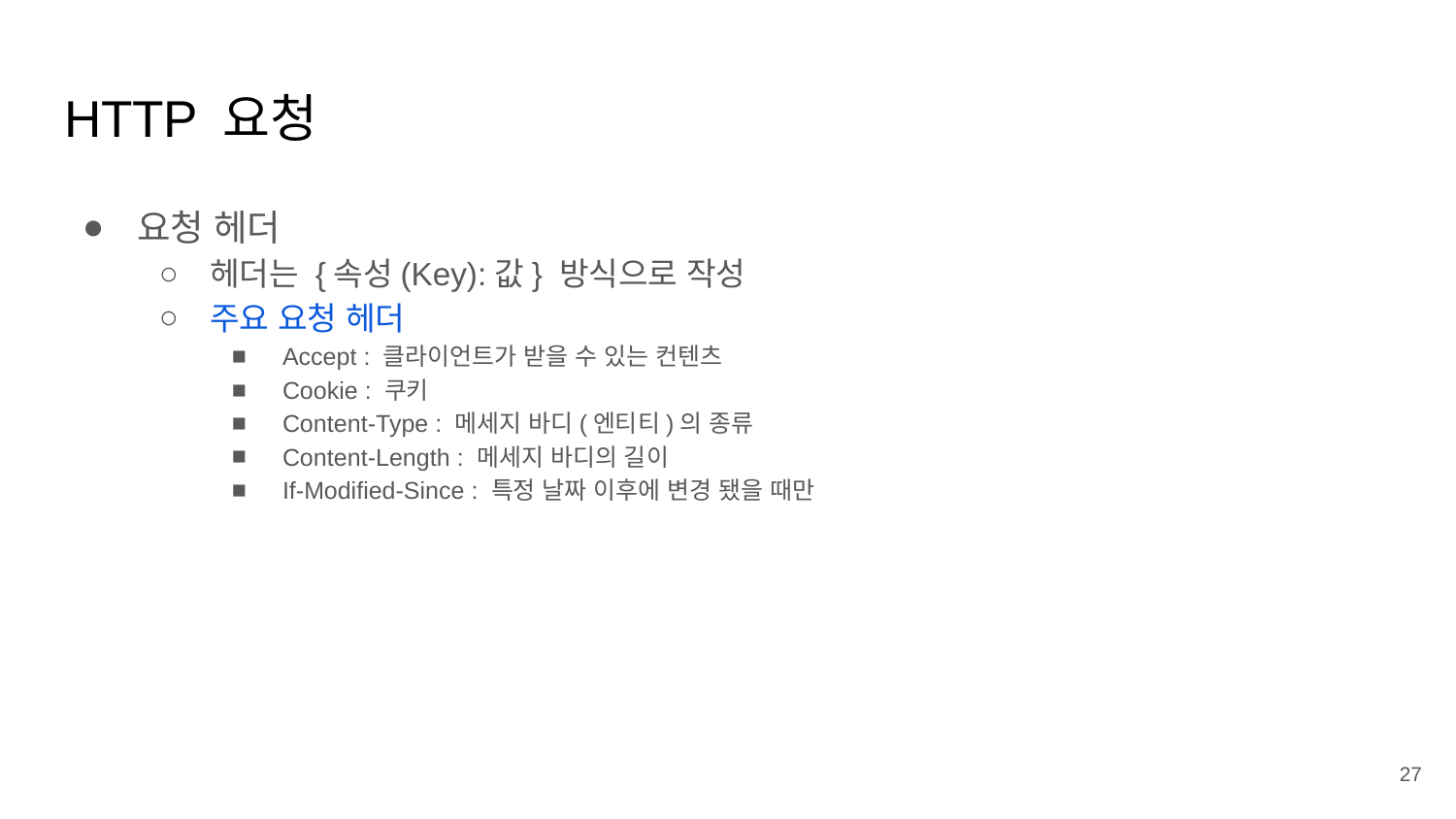

# HTTP 요청
요청 헤더
헤더는 {속성(Key):값} 방식으로 작성
주요 요청 헤더
Accept : 클라이언트가 받을 수 있는 컨텐츠
Cookie : 쿠키
Content-Type : 메세지 바디(엔티티)의 종류
Content-Length : 메세지 바디의 길이
If-Modified-Since : 특정 날짜 이후에 변경 됐을 때만
27